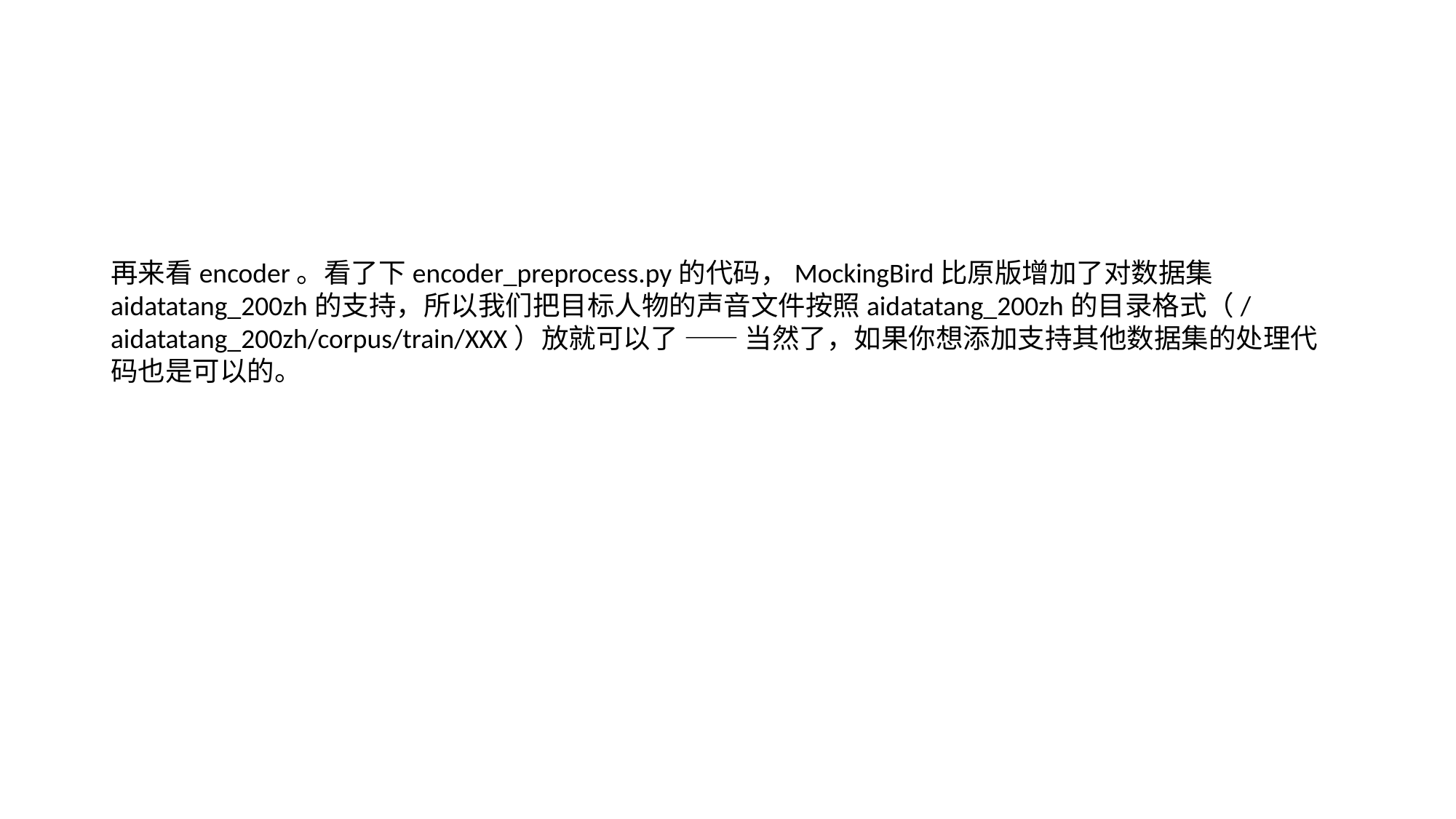

#
再来看encoder。看了下encoder_preprocess.py的代码，MockingBird比原版增加了对数据集aidatatang_200zh的支持，所以我们把目标人物的声音文件按照aidatatang_200zh的目录格式（/aidatatang_200zh/corpus/train/XXX）放就可以了 —— 当然了，如果你想添加支持其他数据集的处理代码也是可以的。